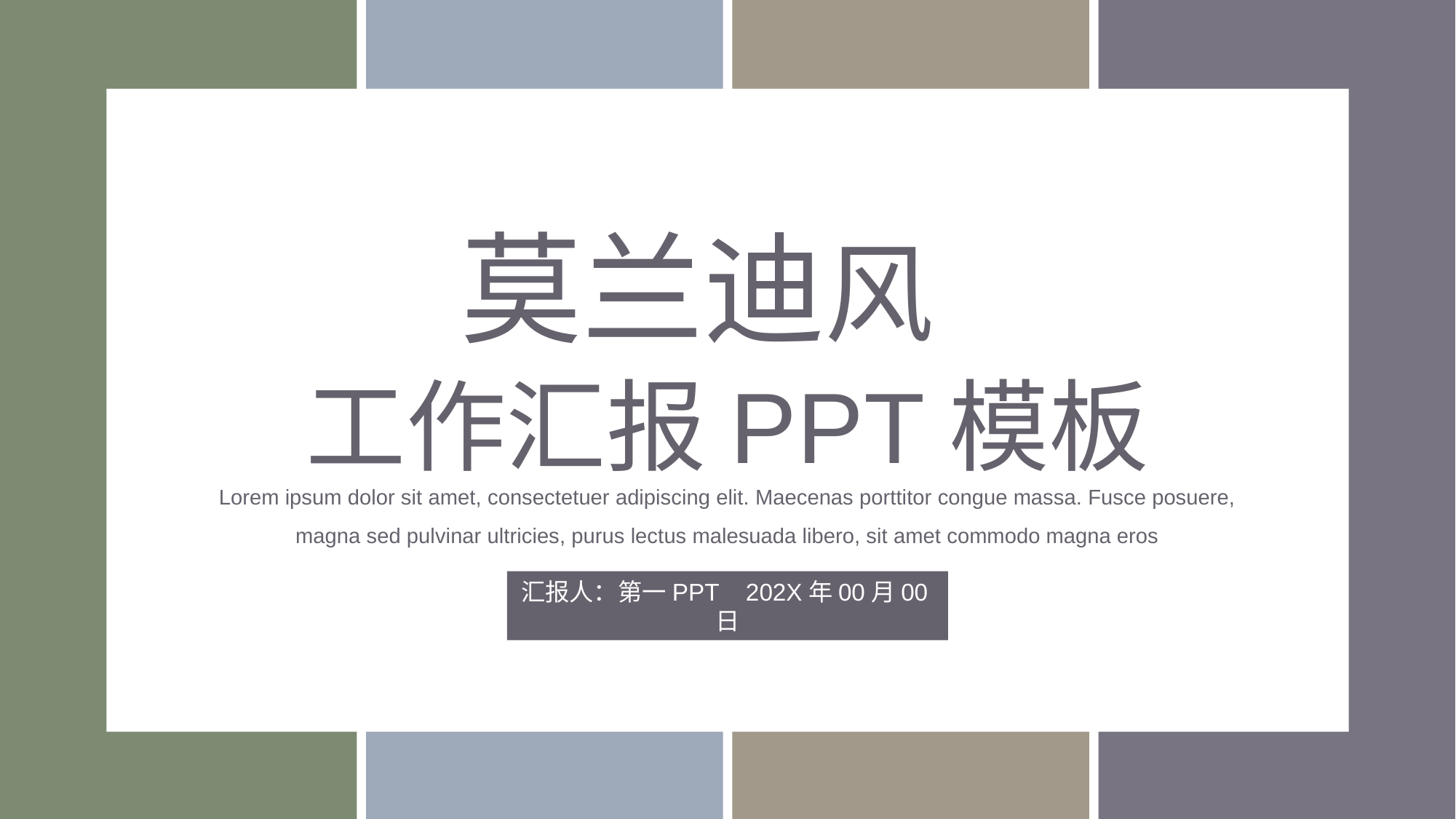

莫兰迪风
工作汇报PPT模板
Lorem ipsum dolor sit amet, consectetuer adipiscing elit. Maecenas porttitor congue massa. Fusce posuere, magna sed pulvinar ultricies, purus lectus malesuada libero, sit amet commodo magna eros
汇报人：第一PPT    202X年00月00日